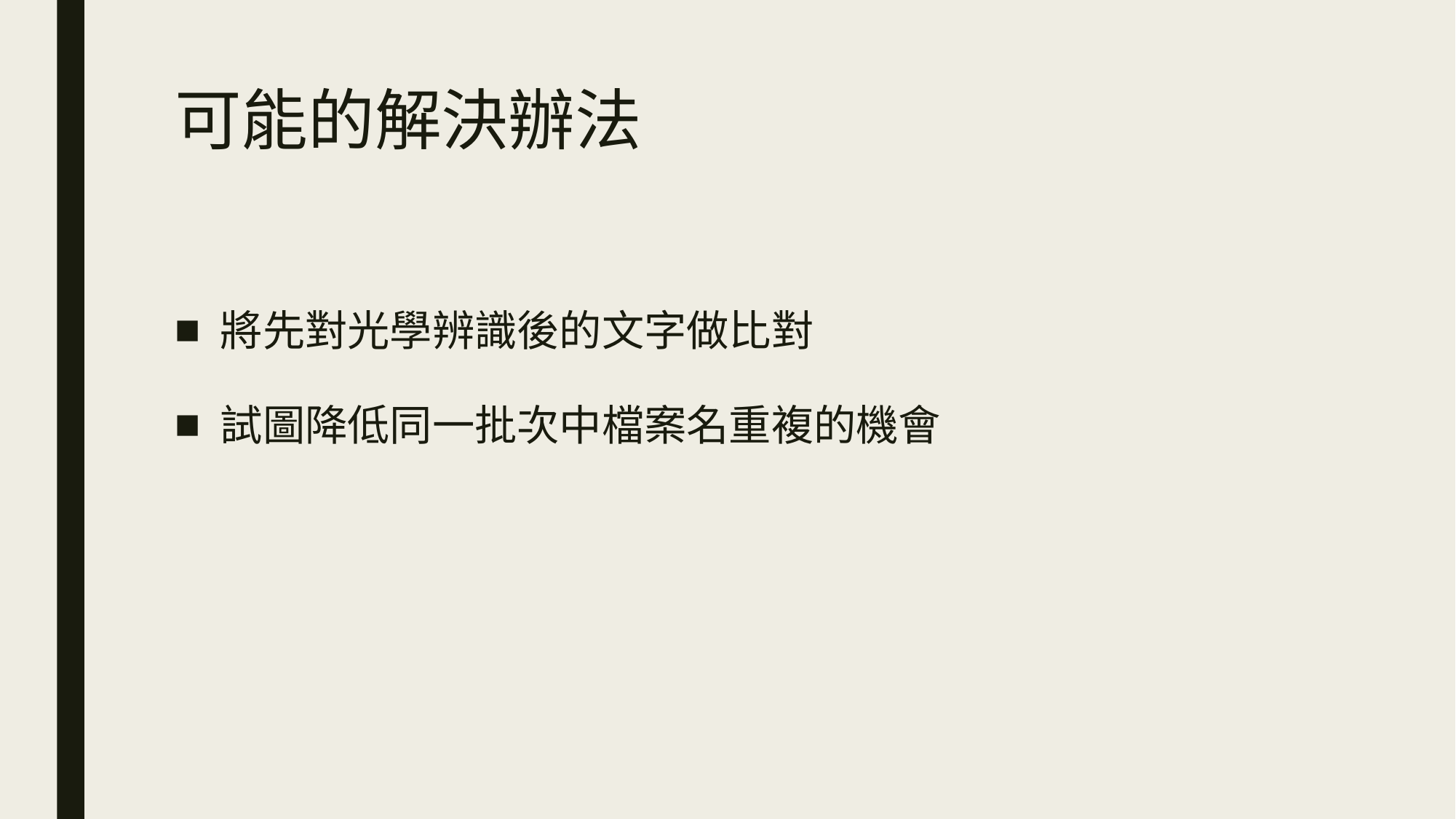

# 可能的解決辦法
將先對光學辨識後的文字做比對
試圖降低同一批次中檔案名重複的機會